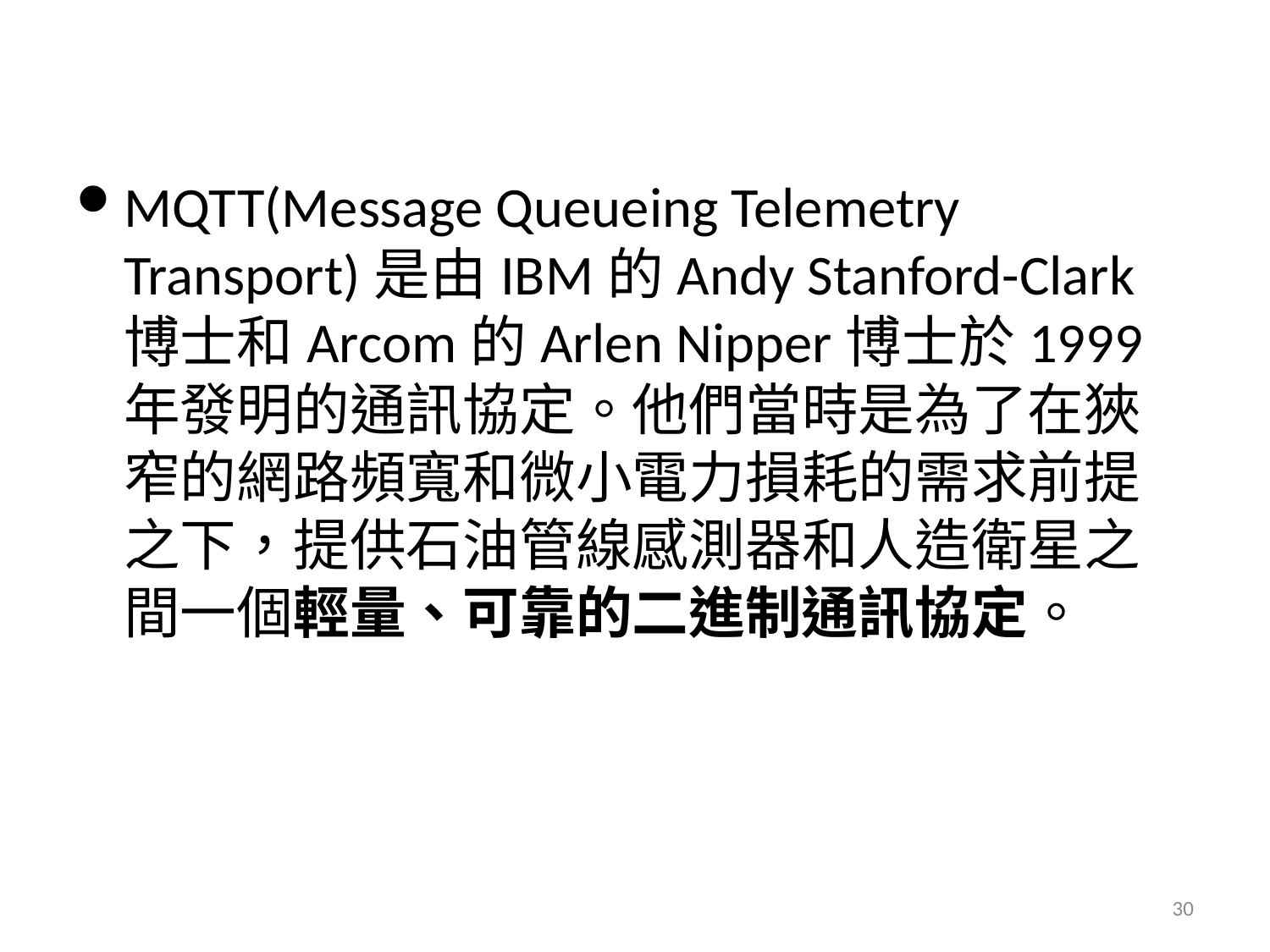

#
MQTT(Message Queueing Telemetry Transport)是由IBM的Andy Stanford-Clark博士和Arcom的Arlen Nipper博士於1999年發明的通訊協定。他們當時是為了在狹窄的網路頻寬和微小電力損耗的需求前提之下，提供石油管線感測器和人造衛星之間一個輕量、可靠的二進制通訊協定。
30